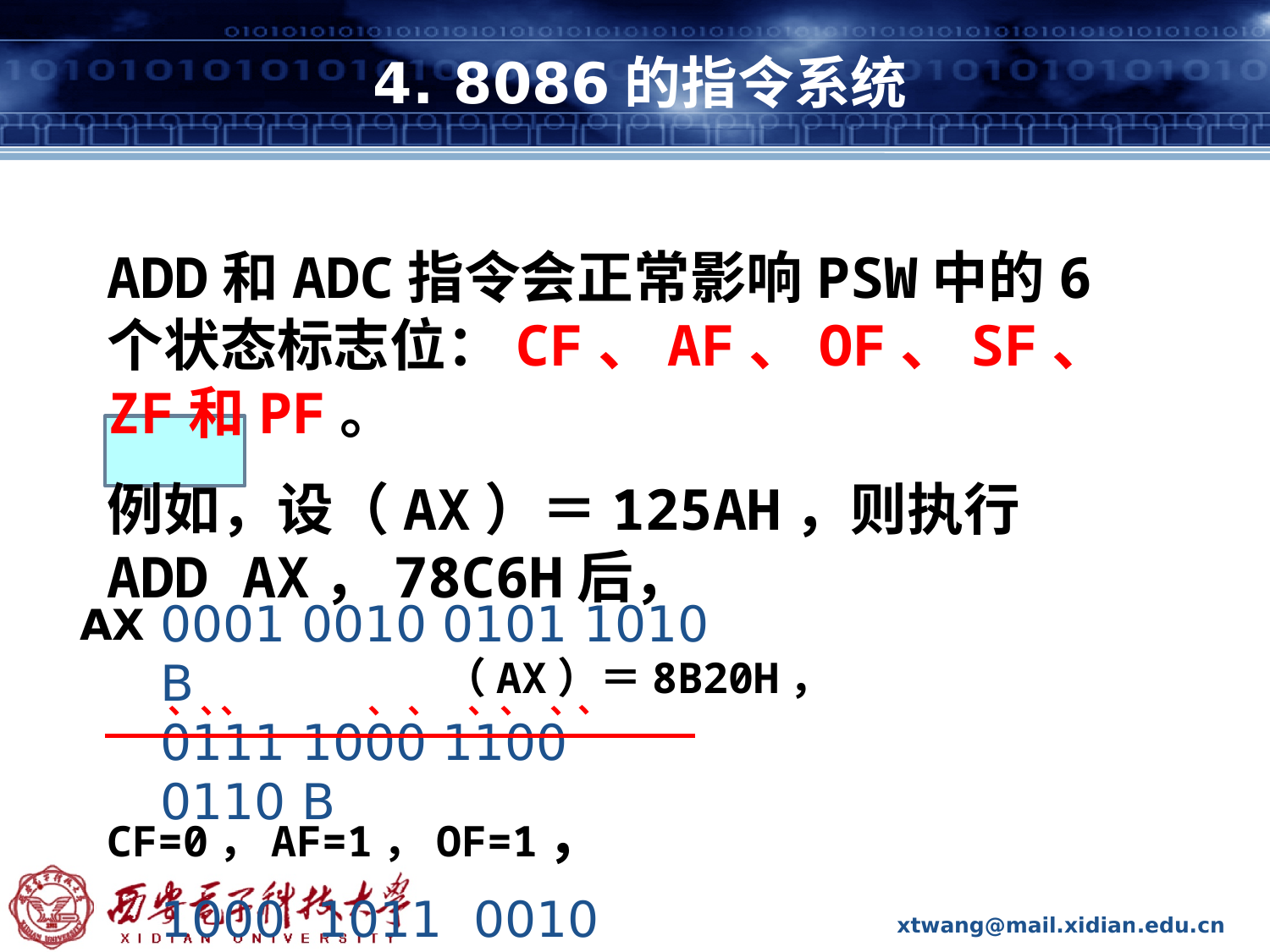

# 4. 8086的指令系统
ADD和ADC指令会正常影响PSW中的6个状态标志位：CF、AF、OF、SF、ZF和PF。
例如，设（AX）＝125AH，则执行ADD AX，78C6H后，
                         （AX）＝8B20H，
                       CF=0，AF=1，OF=1，
                       SF=1，ZF=0，PF=0。

0001 0010 0101 1010 B
0111 1000 1100  0110 B

1000  1011  0010  0000B

AX
、
、
、
、
、
、
、
、
、